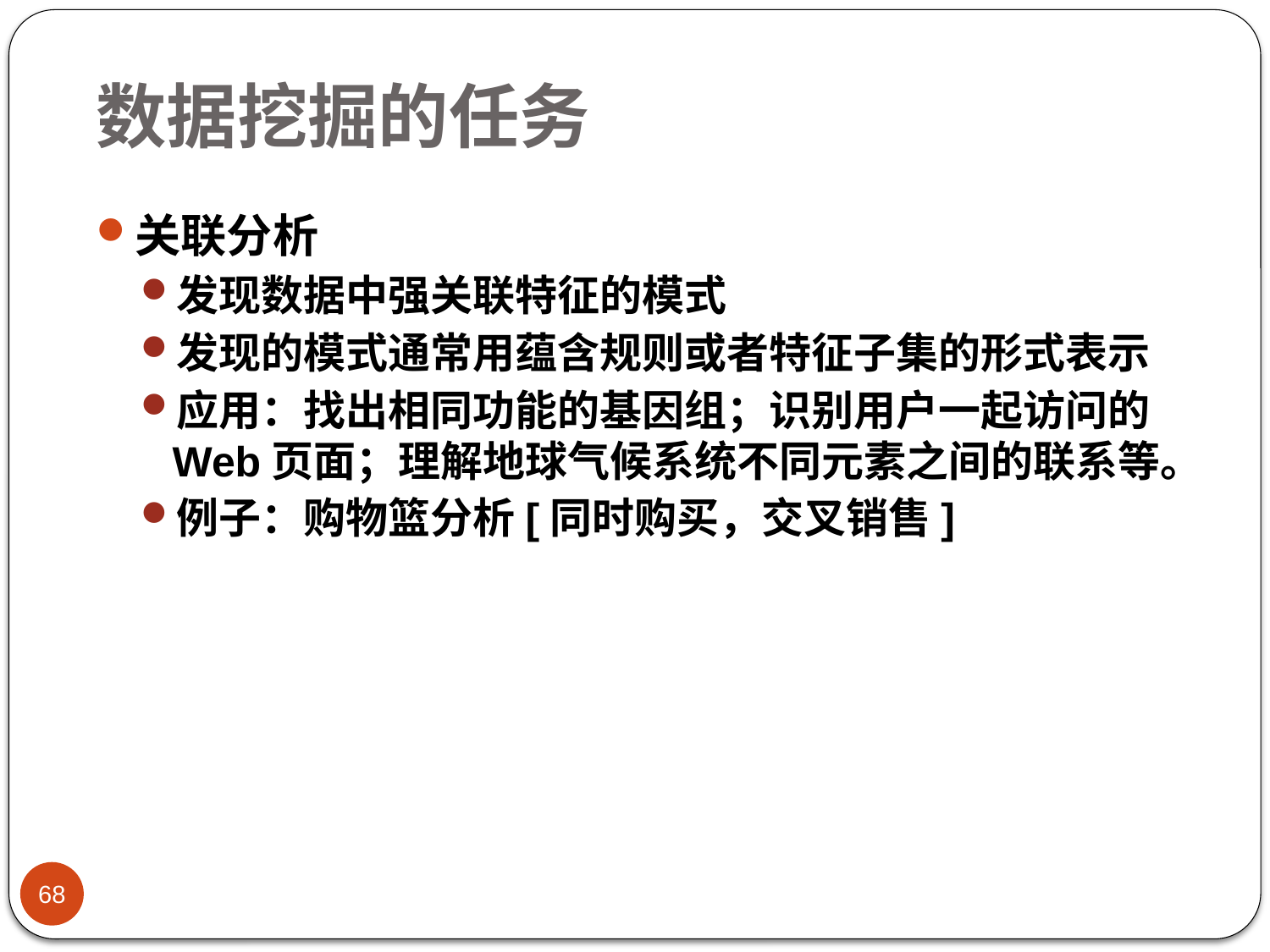

# 数据挖掘的任务
关联分析
发现数据中强关联特征的模式
发现的模式通常用蕴含规则或者特征子集的形式表示
应用：找出相同功能的基因组；识别用户一起访问的Web页面；理解地球气候系统不同元素之间的联系等。
例子：购物篮分析[同时购买，交叉销售]
68